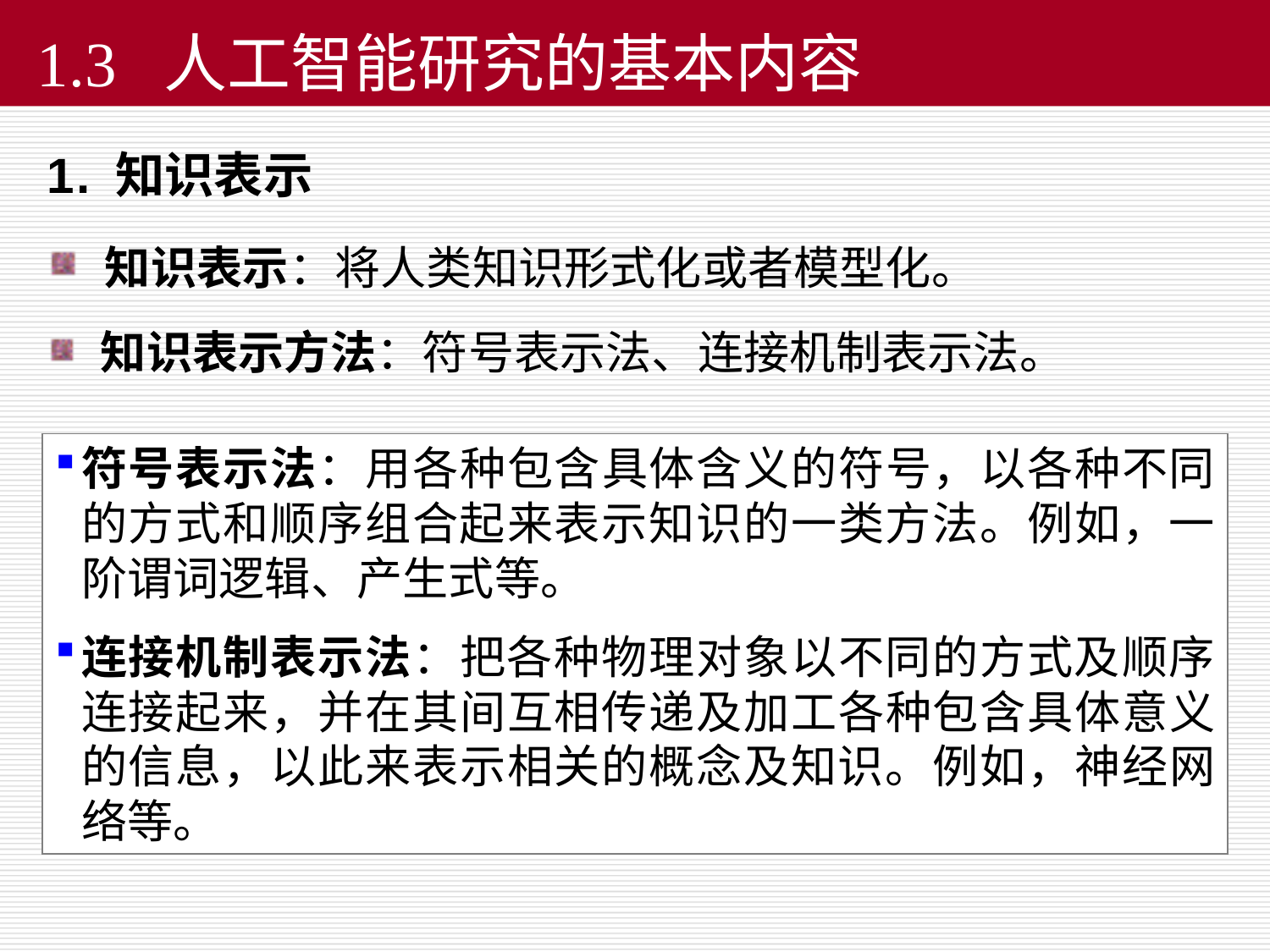

# 1.3  人工智能研究的基本内容
 知识表示
 知识表示：将人类知识形式化或者模型化。
 知识表示方法：符号表示法、连接机制表示法。
符号表示法：用各种包含具体含义的符号，以各种不同的方式和顺序组合起来表示知识的一类方法。例如，一阶谓词逻辑、产生式等。
连接机制表示法：把各种物理对象以不同的方式及顺序连接起来，并在其间互相传递及加工各种包含具体意义的信息，以此来表示相关的概念及知识。例如，神经网络等。
43